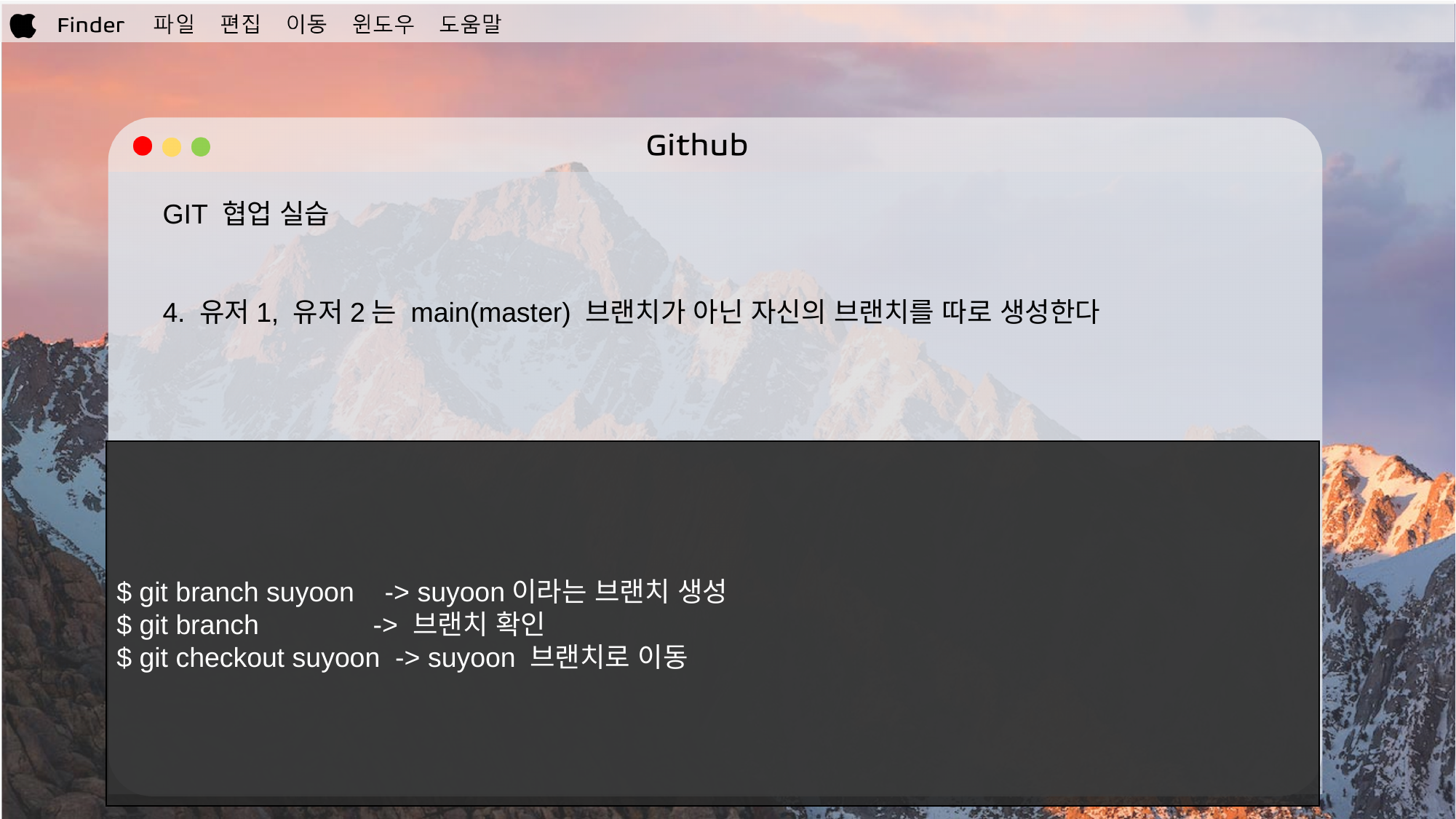

GIT 협업 실습

4. 유저1, 유저2는 main(master) 브랜치가 아닌 자신의 브랜치를 따로 생성한다
$ git branch suyoon    -> suyoon이라는 브랜치 생성
$ git branch               -> 브랜치 확인
$ git checkout suyoon  -> suyoon 브랜치로 이동